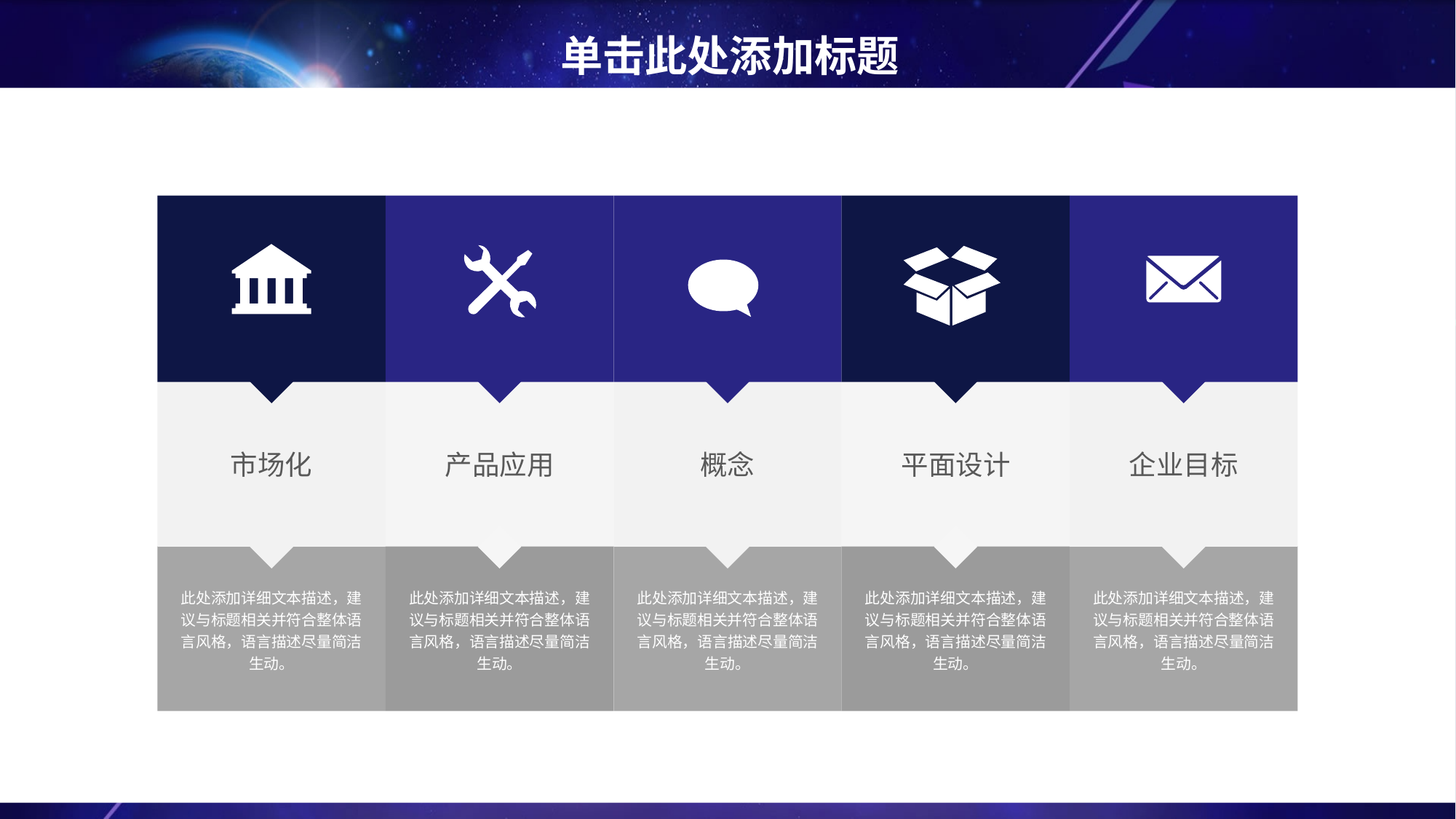

# 单击此处添加标题

市场化

概念

平面设计

产品应用

企业目标

此处添加详细文本描述，建议与标题相关并符合整体语言风格，语言描述尽量简洁生动。
此处添加详细文本描述，建议与标题相关并符合整体语言风格，语言描述尽量简洁生动。
此处添加详细文本描述，建议与标题相关并符合整体语言风格，语言描述尽量简洁生动。
此处添加详细文本描述，建议与标题相关并符合整体语言风格，语言描述尽量简洁生动。
此处添加详细文本描述，建议与标题相关并符合整体语言风格，语言描述尽量简洁生动。